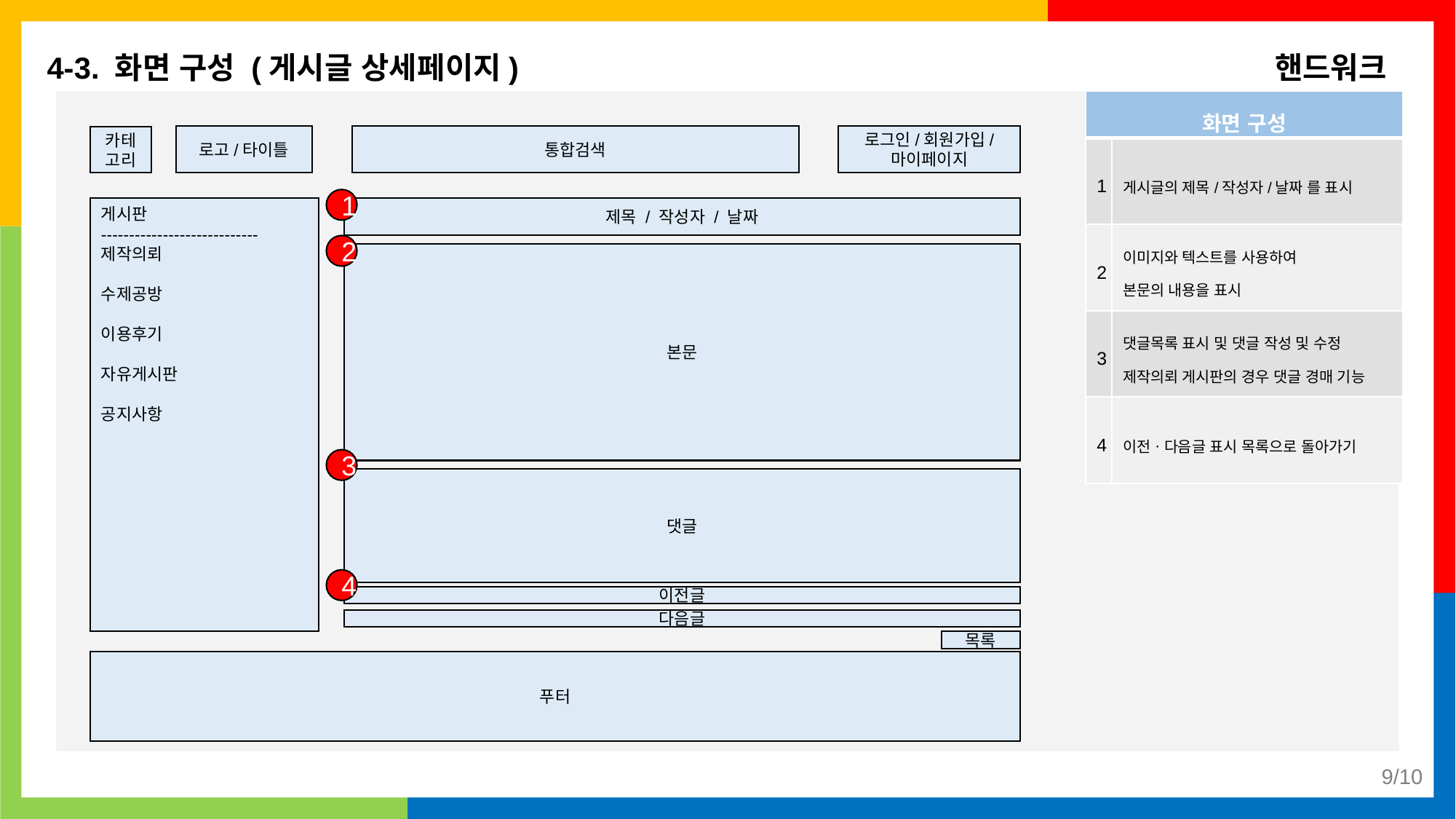

4-3. 화면 구성 (게시글 상세페이지)
핸드워크

| 화면 구성 |  |
| --- | --- |
| 1 | 게시글의 제목/작성자/날짜 를 표시 |
| 2 | 이미지와 텍스트를 사용하여 본문의 내용을 표시 |
| 3 | 댓글목록 표시 및 댓글 작성 및 수정 제작의뢰 게시판의 경우 댓글 경매 기능 |
| 4 | 이전ㆍ다음글 표시 목록으로 돌아가기 |
로고/타이틀
통합검색
로그인/회원가입/
마이페이지
카테고리
1
제목 / 작성자 / 날짜
게시판
----------------------------
제작의뢰

수제공방

이용후기

자유게시판

공지사항

2
본문
3
댓글
4
이전글
다음글
목록
푸터